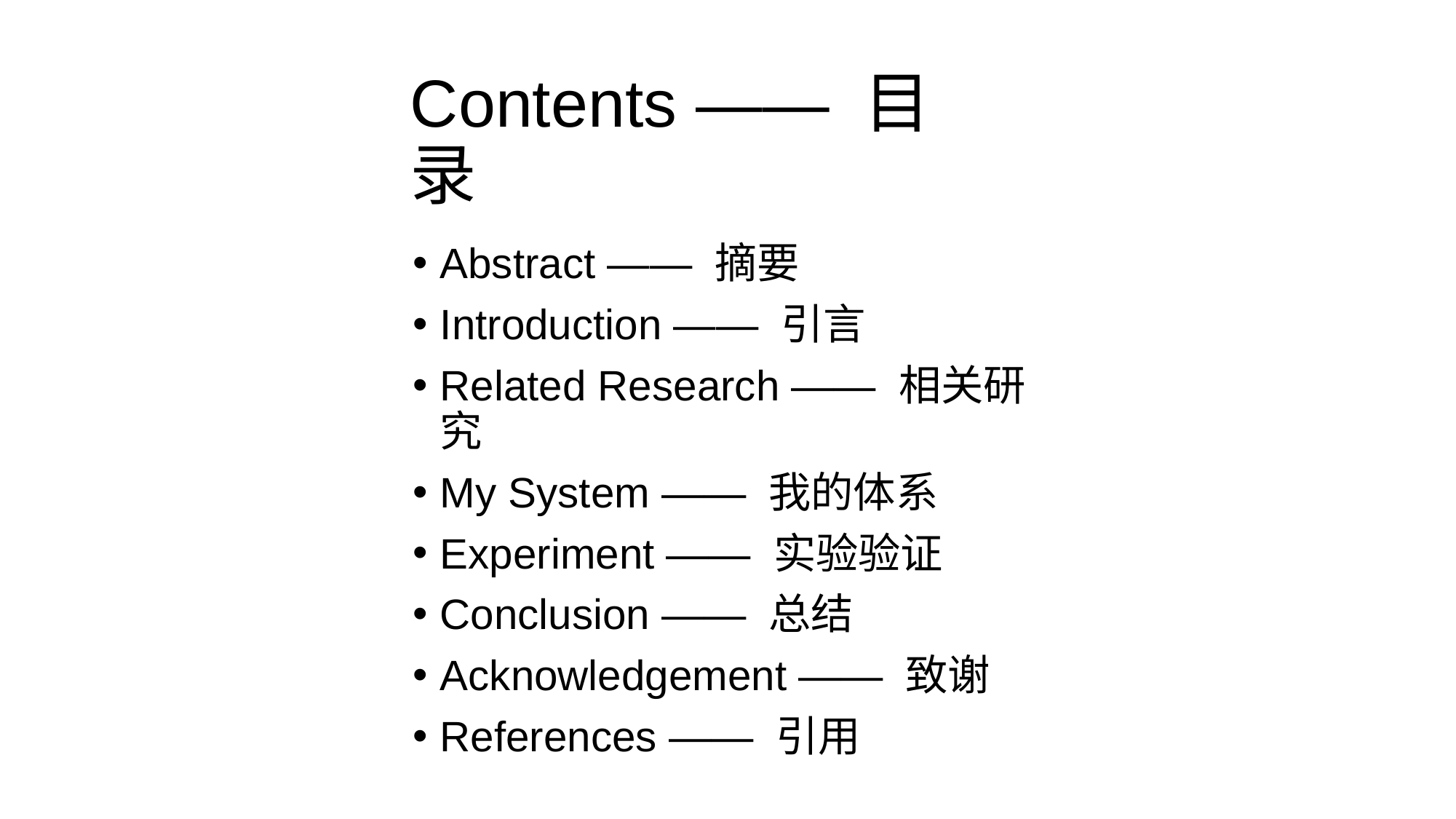

# Contents —— 目录
Abstract —— 摘要
Introduction —— 引言
Related Research —— 相关研究
My System —— 我的体系
Experiment —— 实验验证
Conclusion —— 总结
Acknowledgement —— 致谢
References —— 引用